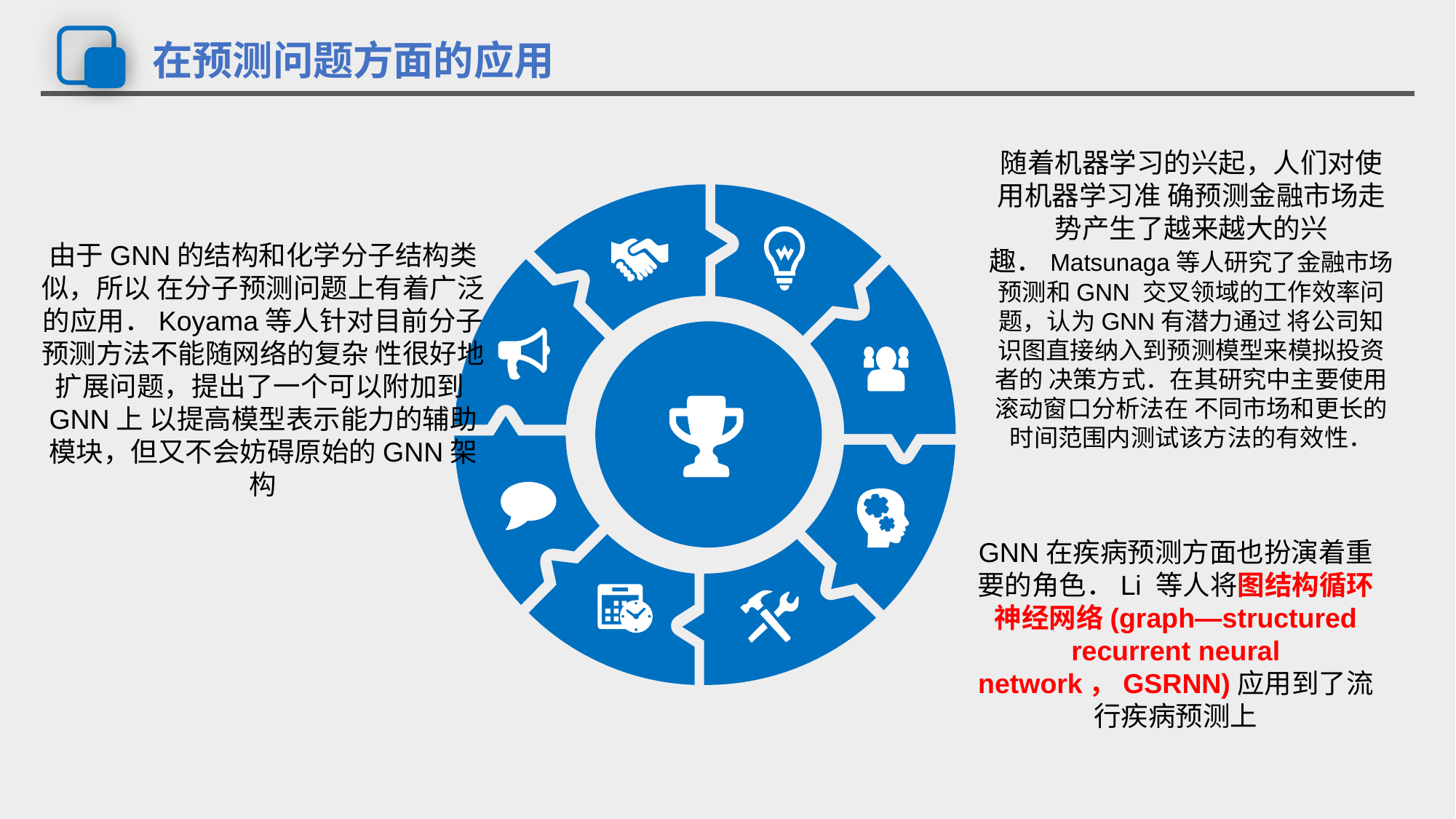

# 在预测问题方面的应用
随着机器学习的兴起，人们对使用机器学习准 确预测金融市场走势产生了越来越大的兴趣．Matsunaga等人研究了金融市场预测和GNN 交叉领域的工作效率问题，认为GNN有潜力通过 将公司知识图直接纳入到预测模型来模拟投资者的 决策方式．在其研究中主要使用滚动窗口分析法在 不同市场和更长的时间范围内测试该方法的有效性．

由于GNN的结构和化学分子结构类似，所以 在分子预测问题上有着广泛的应用．Koyama等人针对目前分子预测方法不能随网络的复杂 性很好地扩展问题，提出了一个可以附加到GNN上 以提高模型表示能力的辅助模块，但又不会妨碍原始的GNN架构

GNN在疾病预测方面也扮演着重要的角色．Li 等人将图结构循环神经网络(graph—structured recurrent neural network，GSRNN)应用到了流行疾病预测上